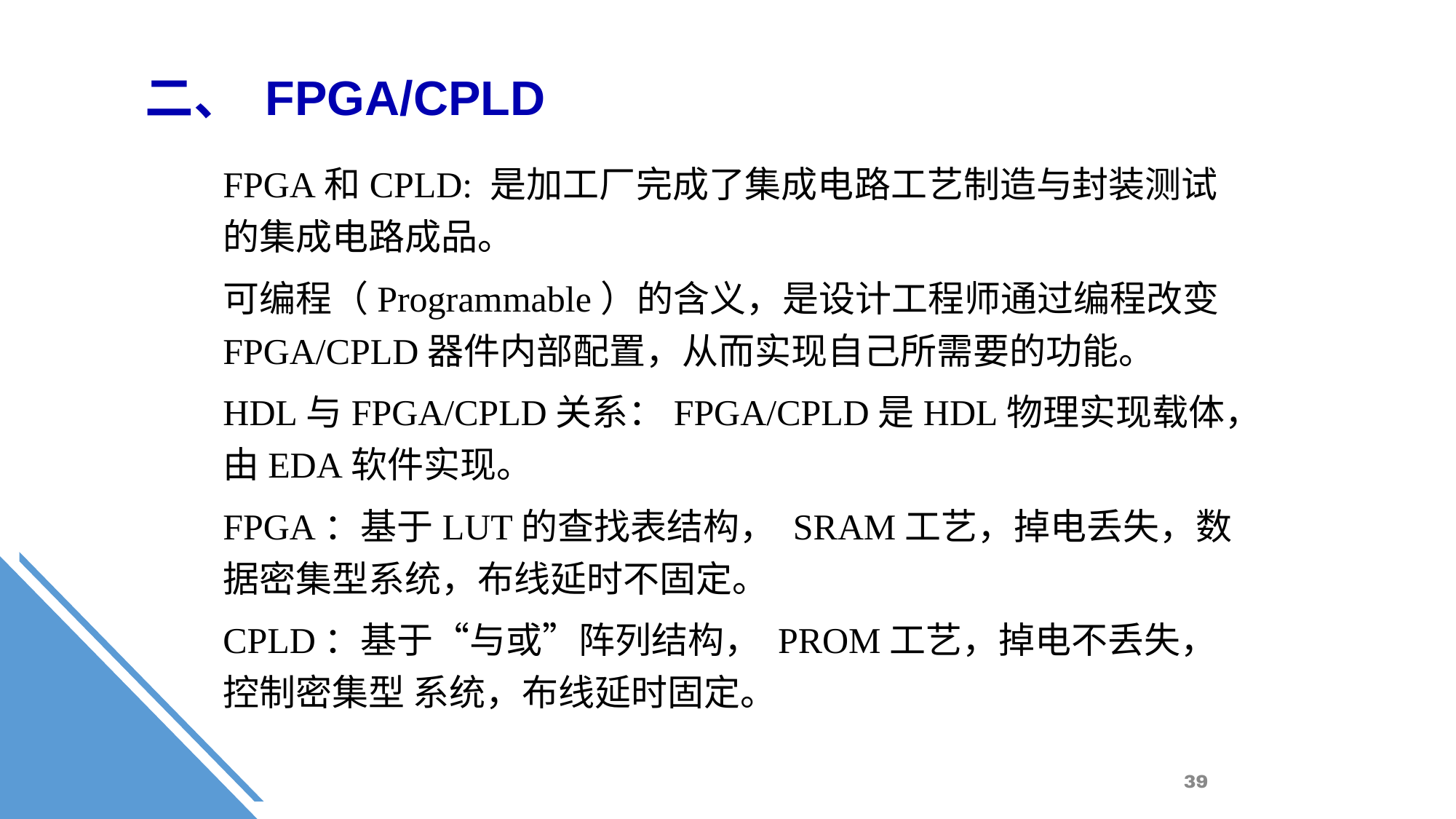

二、 FPGA/CPLD
FPGA和CPLD: 是加工厂完成了集成电路工艺制造与封装测试的集成电路成品。
可编程（Programmable）的含义，是设计工程师通过编程改变FPGA/CPLD器件内部配置，从而实现自己所需要的功能。
HDL与FPGA/CPLD关系：FPGA/CPLD是HDL物理实现载体，由EDA软件实现。
FPGA：基于LUT的查找表结构， SRAM工艺，掉电丢失，数据密集型系统，布线延时不固定。
CPLD：基于“与或”阵列结构， PROM工艺，掉电不丢失，控制密集型 系统，布线延时固定。
39